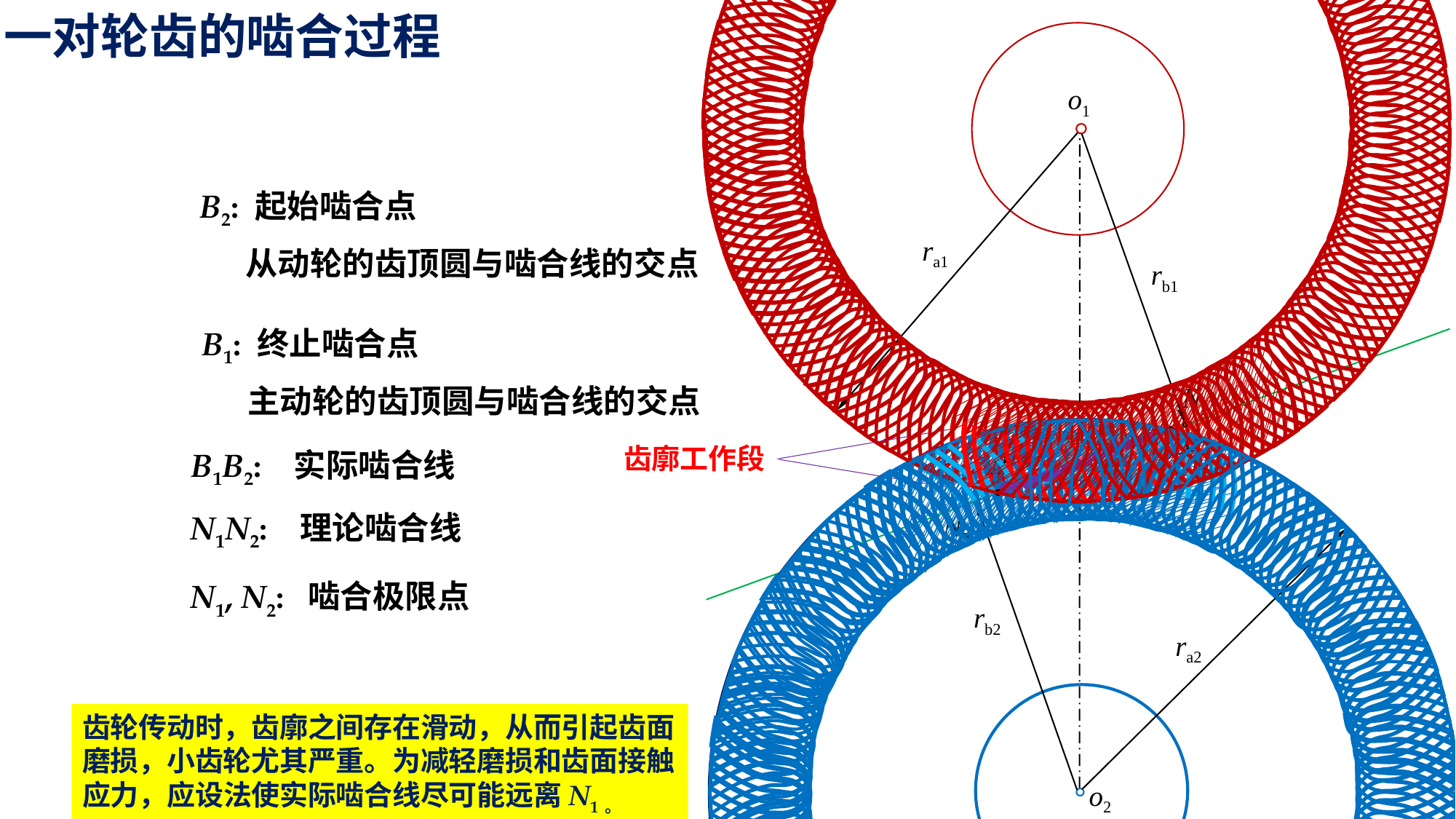

一对轮齿的啮合过程

o1

B2: 起始啮合点
ra1
从动轮的齿顶圆与啮合线的交点
rb1
B1: 终止啮合点
N1
主动轮的齿顶圆与啮合线的交点

B2
C

齿廓工作段

B1B2:   实际啮合线
B1

N1N2:   理论啮合线
N2
N1, N2:  啮合极限点
rb2
ra2

齿轮传动时，齿廓之间存在滑动，从而引起齿面磨损，小齿轮尤其严重。为减轻磨损和齿面接触应力，应设法使实际啮合线尽可能远离N1。
o2